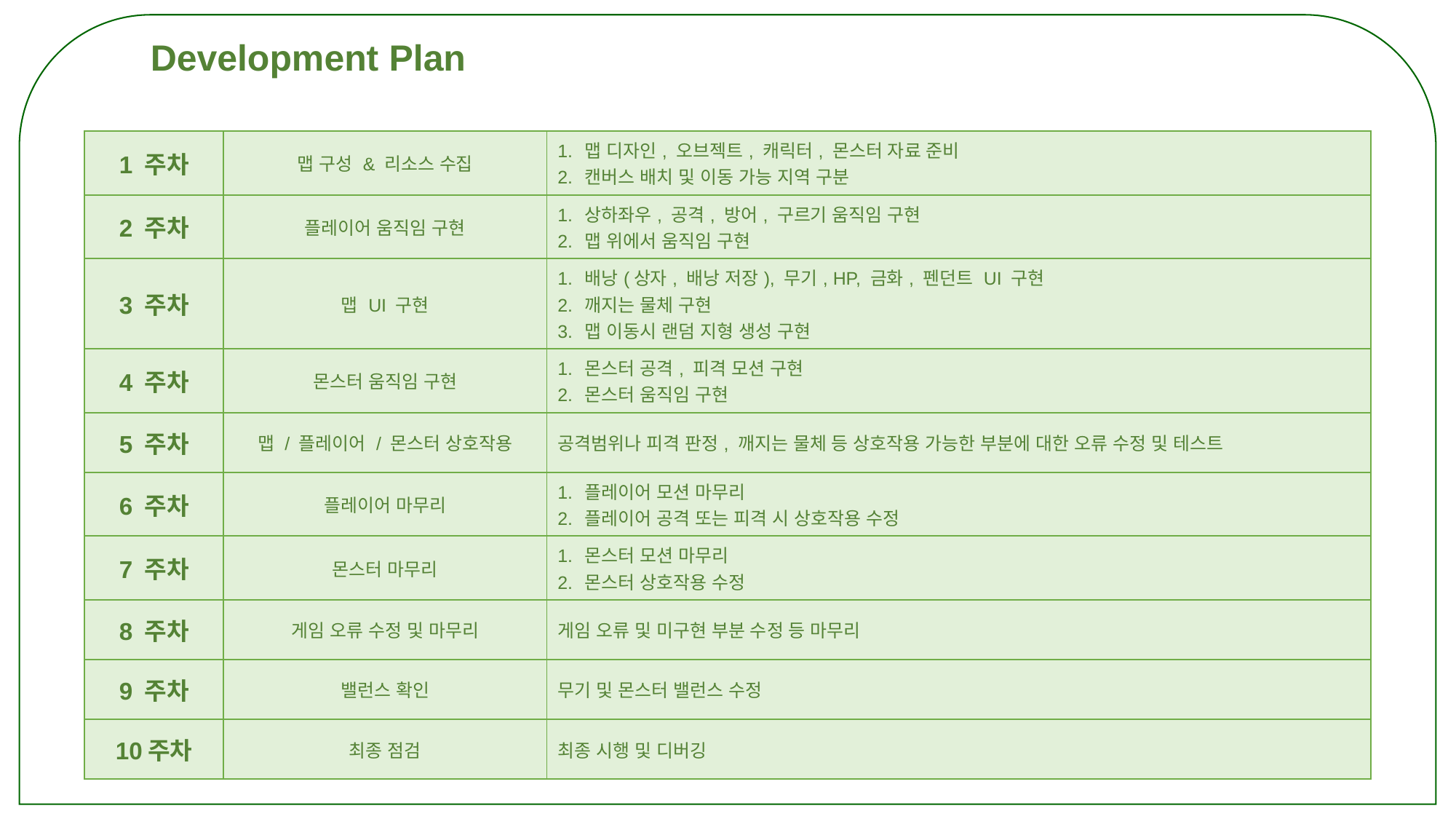

Development Plan
| 1 주차 | 맵 구성 & 리소스 수집 | 맵 디자인, 오브젝트, 캐릭터, 몬스터 자료 준비 캔버스 배치 및 이동 가능 지역 구분 |
| --- | --- | --- |
| 2 주차 | 플레이어 움직임 구현 | 상하좌우, 공격, 방어, 구르기 움직임 구현 맵 위에서 움직임 구현 |
| 3 주차 | 맵 UI 구현 | 배낭(상자, 배낭 저장), 무기, HP, 금화, 펜던트 UI 구현 깨지는 물체 구현 맵 이동시 랜덤 지형 생성 구현 |
| 4 주차 | 몬스터 움직임 구현 | 몬스터 공격, 피격 모션 구현 몬스터 움직임 구현 |
| 5 주차 | 맵 / 플레이어 / 몬스터 상호작용 | 공격범위나 피격 판정, 깨지는 물체 등 상호작용 가능한 부분에 대한 오류 수정 및 테스트 |
| 6 주차 | 플레이어 마무리 | 플레이어 모션 마무리 플레이어 공격 또는 피격 시 상호작용 수정 |
| 7 주차 | 몬스터 마무리 | 몬스터 모션 마무리 몬스터 상호작용 수정 |
| 8 주차 | 게임 오류 수정 및 마무리 | 게임 오류 및 미구현 부분 수정 등 마무리 |
| 9 주차 | 밸런스 확인 | 무기 및 몬스터 밸런스 수정 |
| 10주차 | 최종 점검 | 최종 시행 및 디버깅 |